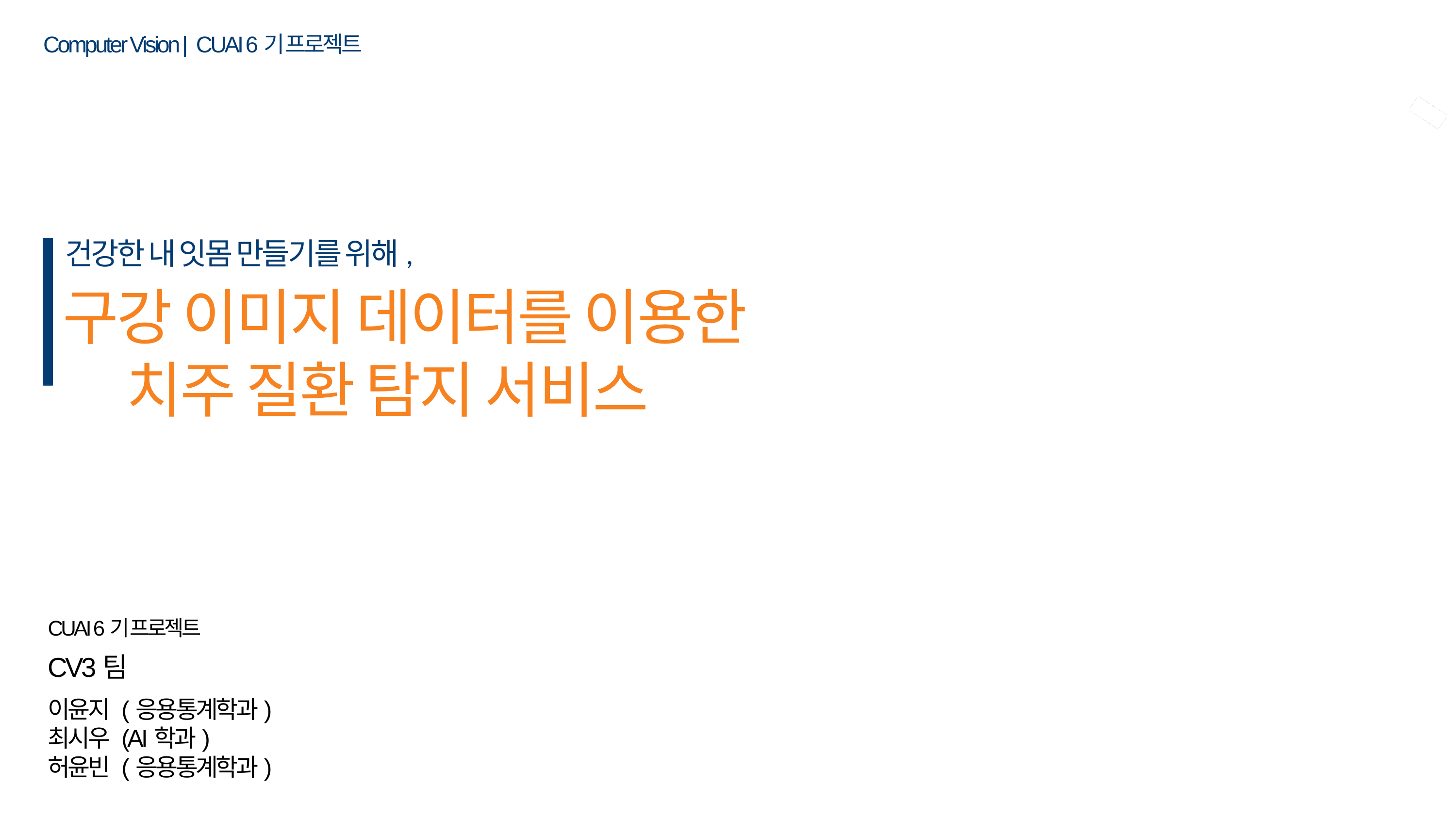

Computer Vision |  CUAI 6기 프로젝트

건강한 내 잇몸 만들기를 위해,

구강 이미지 데이터를 이용한
    치주 질환 탐지 서비스
CUAI 6기 프로젝트
CV3팀
이윤지 (응용통계학과)
최시우 (AI학과)
허윤빈 (응용통계학과)